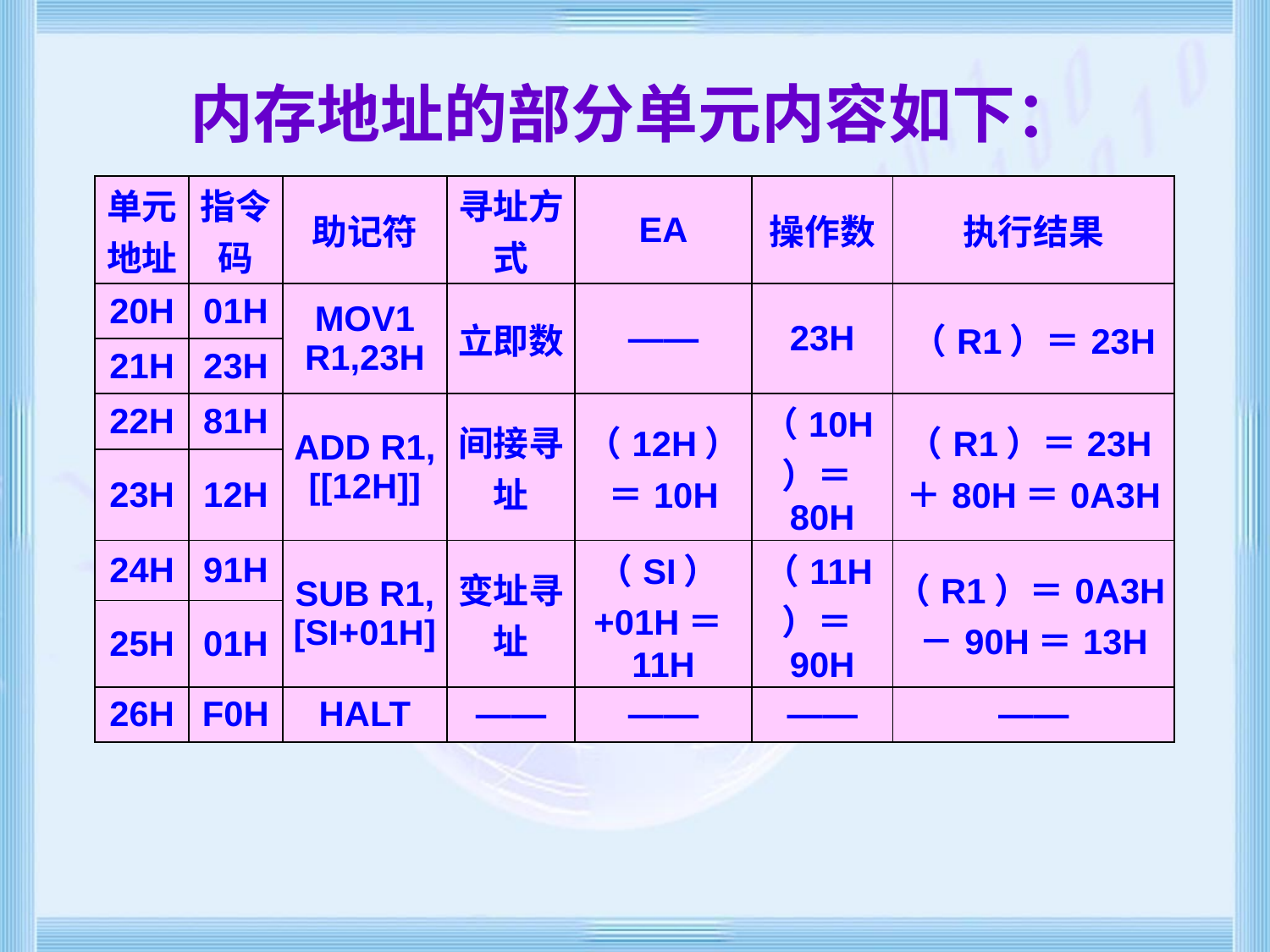

# 内存地址的部分单元内容如下：
| 单元地址 | 指令码 | 助记符 | 寻址方式 | EA | 操作数 | 执行结果 |
| --- | --- | --- | --- | --- | --- | --- |
| 20H | 01H | MOV1 R1,23H | 立即数 | ―― | 23H | （R1）＝23H |
| 21H | 23H |  |  |  |  |  |
| 22H | 81H | ADD R1, [[12H]] | 间接寻址 | （12H）＝10H | （10H）＝80H | （R1）＝23H＋80H＝0A3H |
| 23H | 12H |  |  |  |  |  |
| 24H | 91H | SUB R1, [SI+01H] | 变址寻址 | （SI）+01H＝11H | （11H）＝90H | （R1）＝0A3H－90H＝13H |
| 25H | 01H |  |  |  |  |  |
| 26H | F0H | HALT | ―― | ―― | ―― | ―― |

92